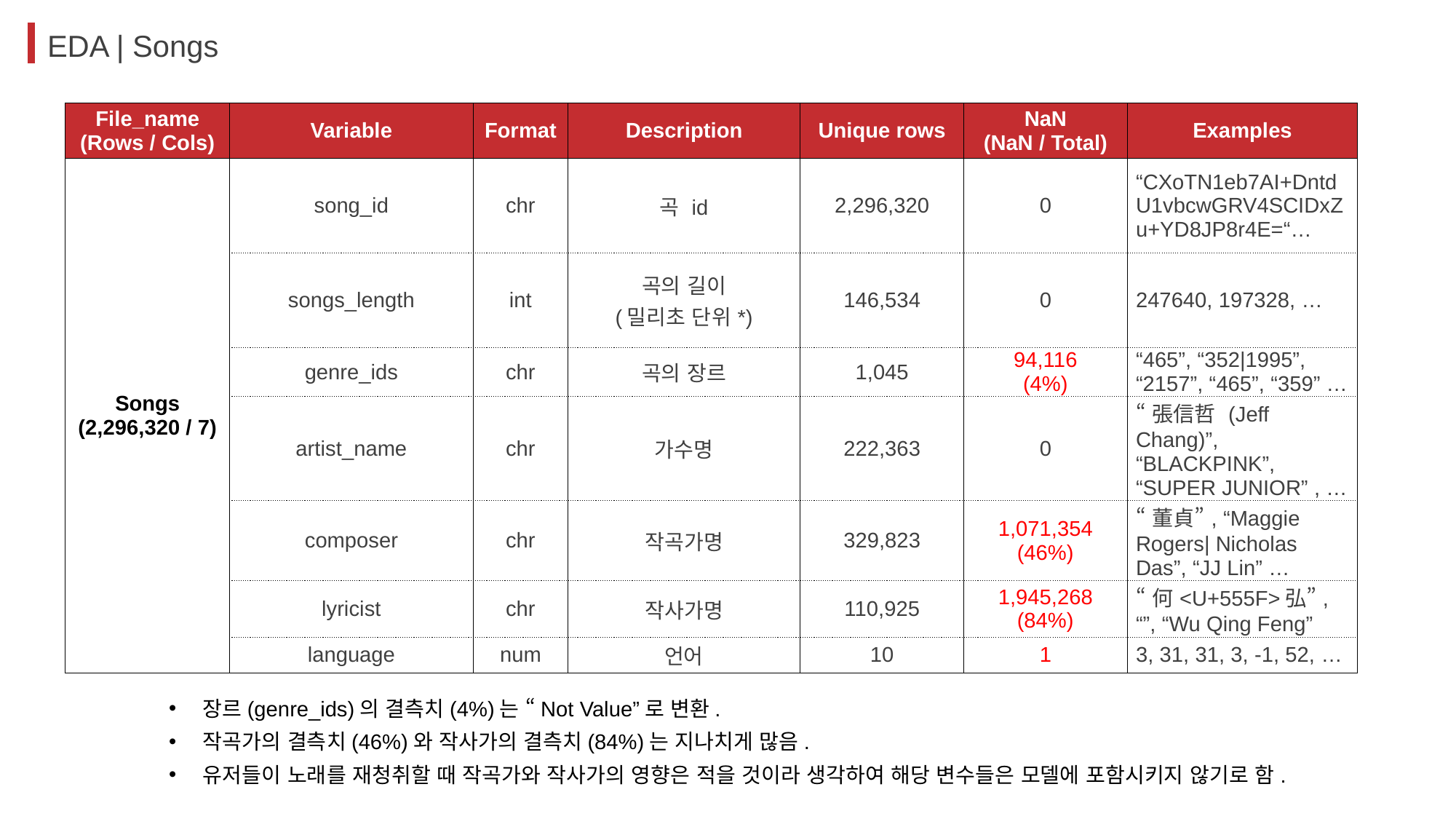

EDA | Songs
| File\_name (Rows / Cols) | Variable | Format | Description | Unique rows | NaN (NaN / Total) | Examples |
| --- | --- | --- | --- | --- | --- | --- |
| Songs (2,296,320 / 7) | song\_id | chr | 곡 id | 2,296,320 | 0 | “CXoTN1eb7AI+DntdU1vbcwGRV4SCIDxZu+YD8JP8r4E=“… |
|  | songs\_length | int | 곡의 길이 (밀리초 단위\*) | 146,534 | 0 | 247640, 197328, … |
|  | genre\_ids | chr | 곡의 장르 | 1,045 | 94,116 (4%) | “465”, “352|1995”, “2157”, “465”, “359” … |
|  | artist\_name | chr | 가수명 | 222,363 | 0 | “張信哲 (Jeff Chang)”, “BLACKPINK”, “SUPER JUNIOR” , … |
|  | composer | chr | 작곡가명 | 329,823 | 1,071,354 (46%) | “董貞”, “Maggie Rogers| Nicholas Das”, “JJ Lin” … |
|  | lyricist | chr | 작사가명 | 110,925 | 1,945,268 (84%) | “何<U+555F>弘”, “”, “Wu Qing Feng” |
|  | language | num | 언어 | 10 | 1 | 3, 31, 31, 3, -1, 52, … |
장르(genre_ids)의 결측치(4%)는 “Not Value”로 변환.
작곡가의 결측치(46%)와 작사가의 결측치(84%)는 지나치게 많음.
유저들이 노래를 재청취할 때 작곡가와 작사가의 영향은 적을 것이라 생각하여 해당 변수들은 모델에 포함시키지 않기로 함.